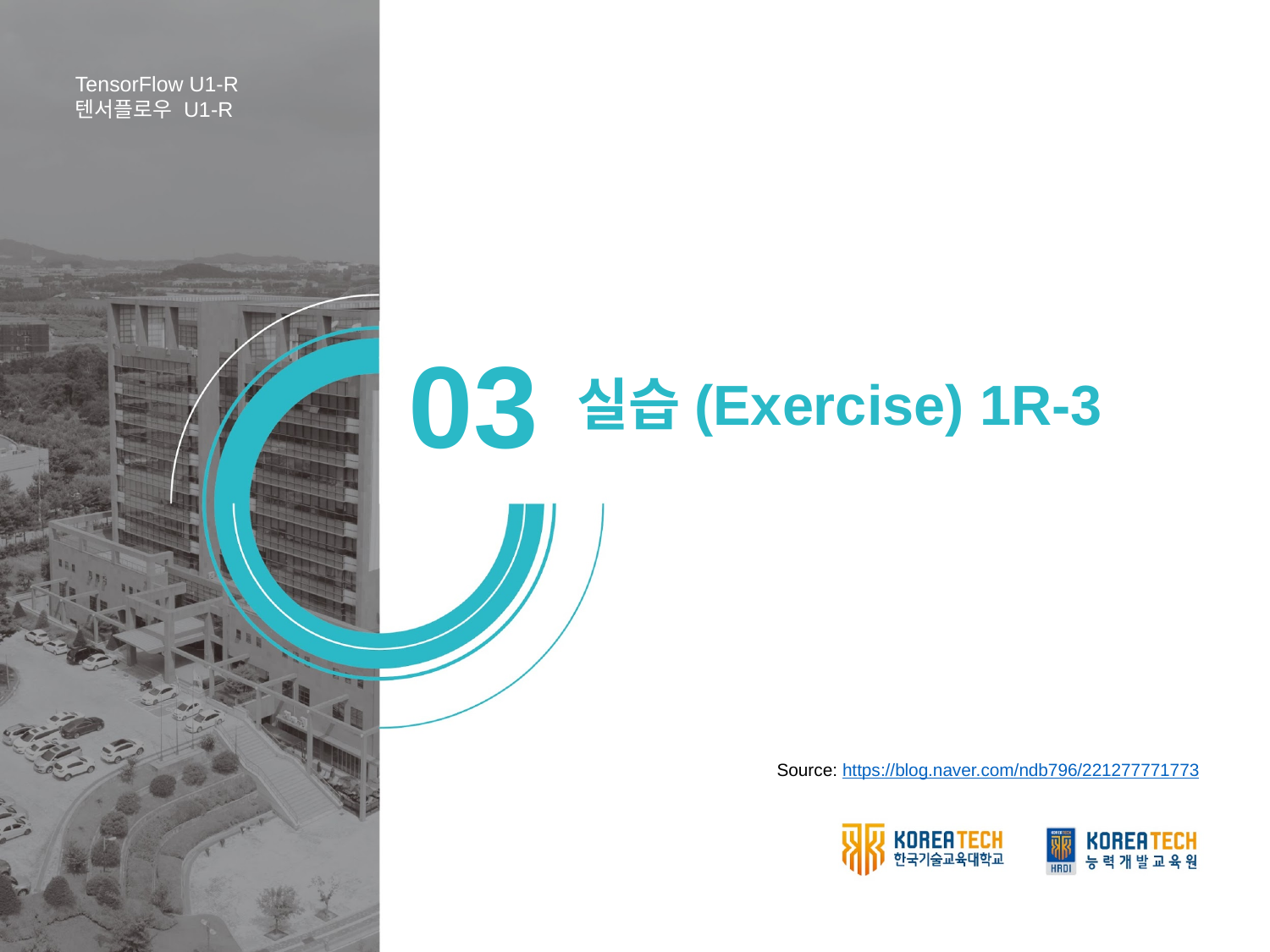

TensorFlow U1-R
텐서플로우 U1-R
03
실습(Exercise) 1R-3
Source: https://blog.naver.com/ndb796/221277771773